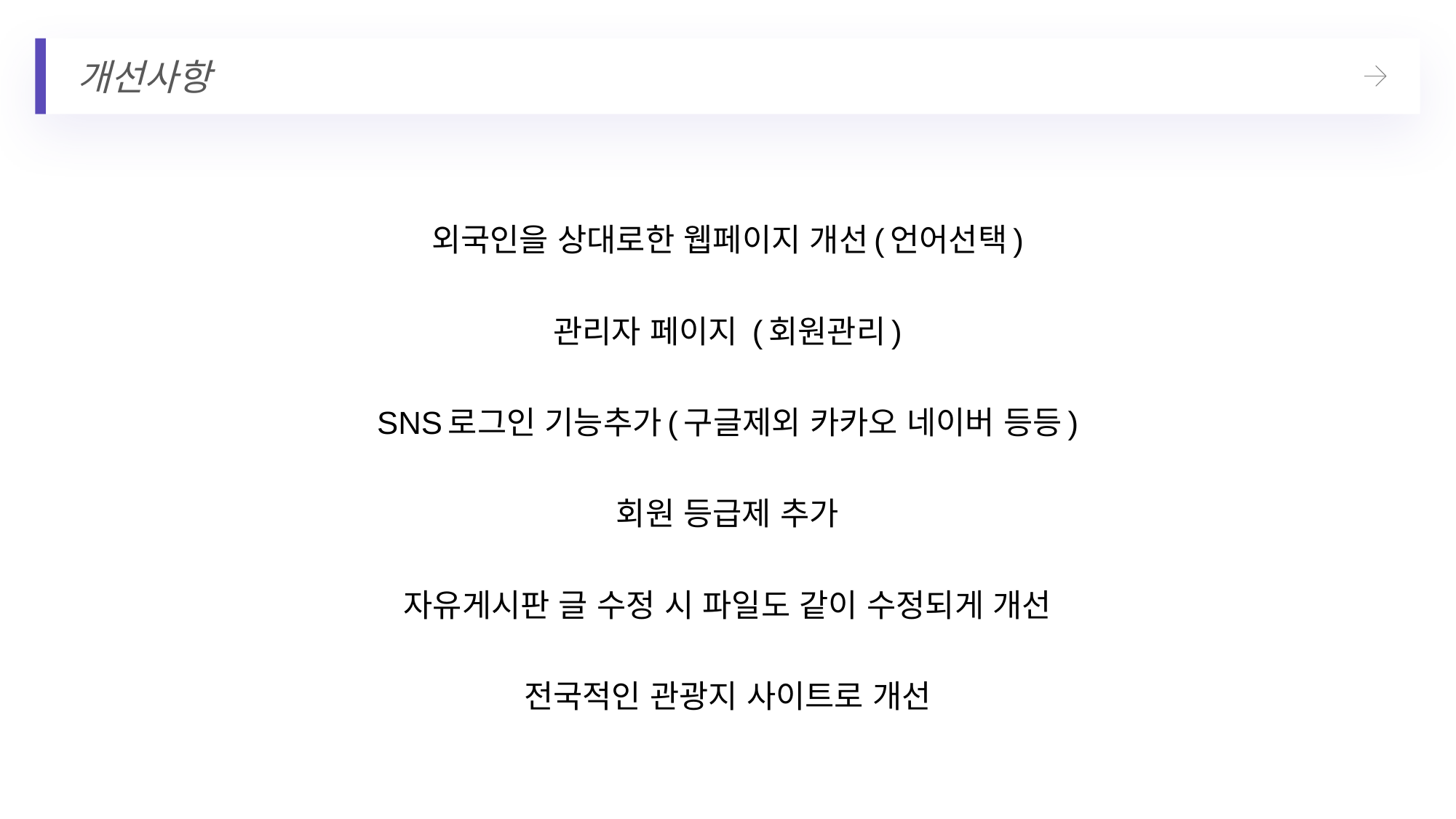

개선사항

외국인을 상대로한 웹페이지 개선(언어선택)

관리자 페이지 (회원관리)

SNS로그인 기능추가(구글제외 카카오 네이버 등등)

회원 등급제 추가

자유게시판 글 수정 시 파일도 같이 수정되게 개선

전국적인 관광지 사이트로 개선